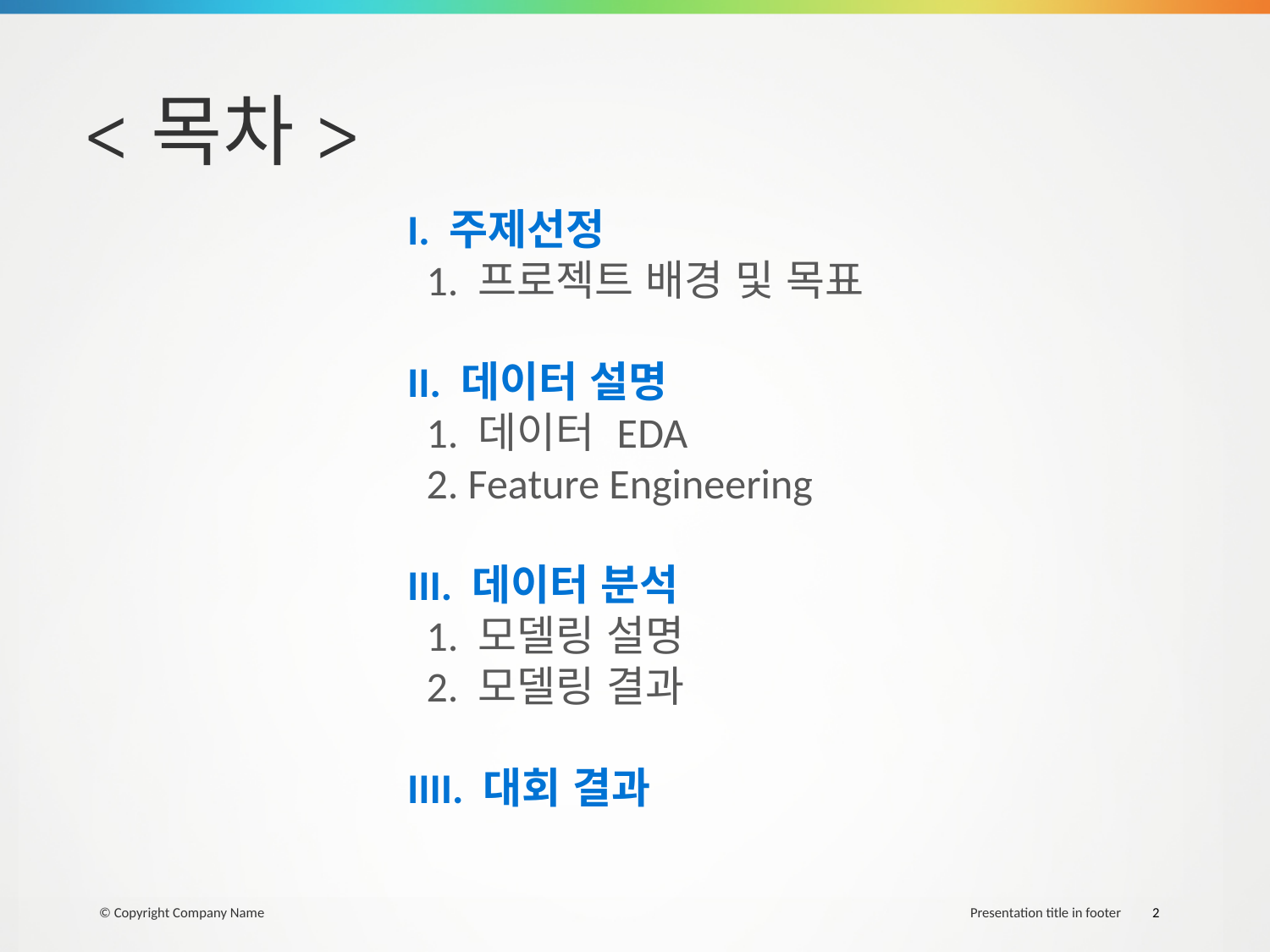

<목차>
I. 주제선정
  1. 프로젝트 배경 및 목표

II. 데이터 설명
  1. 데이터 EDA
  2. Feature Engineering

III. 데이터 분석
  1. 모델링 설명
  2. 모델링 결과

IIII. 대회 결과